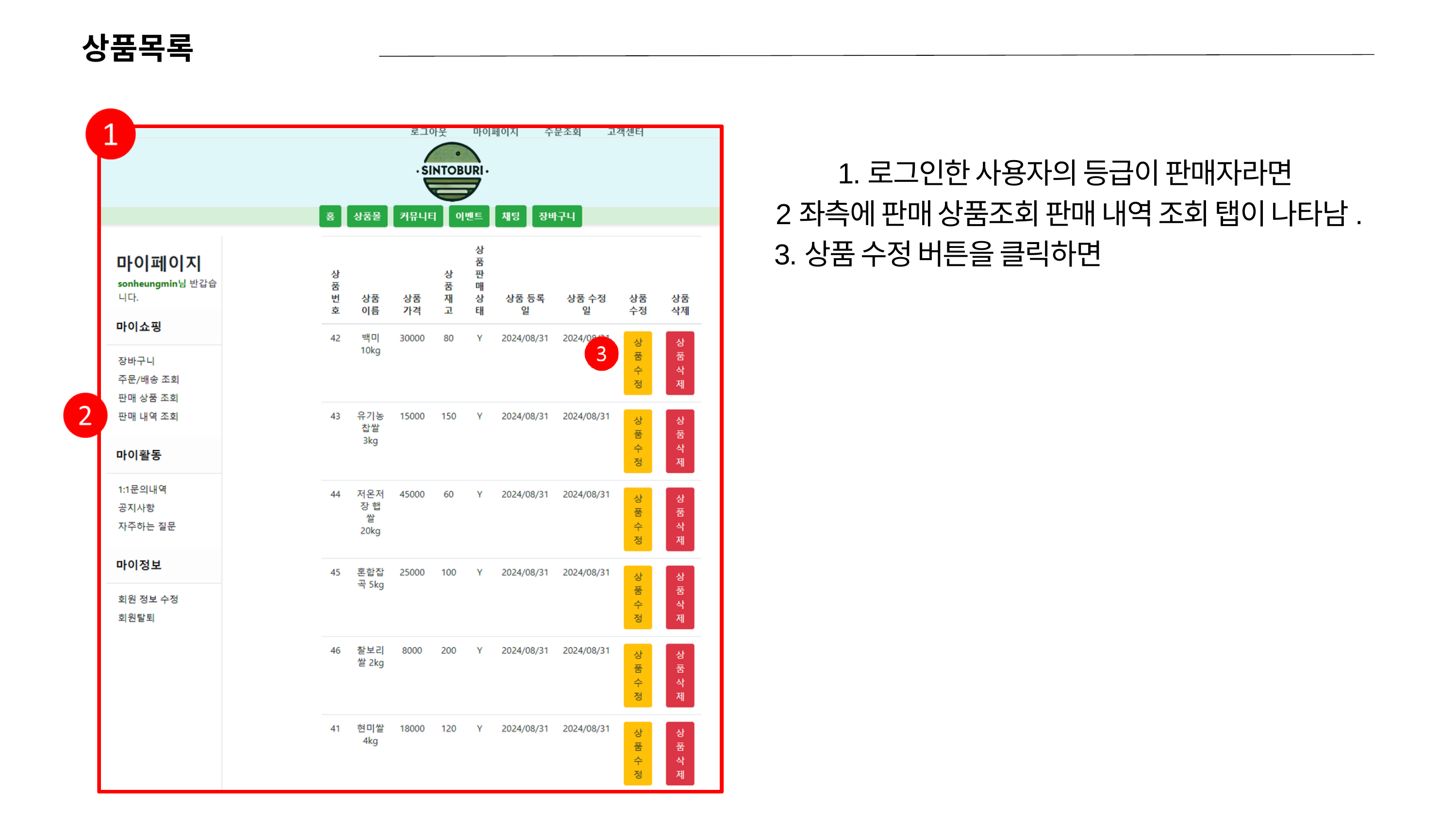

상품목록

1.로그인한 사용자의 등급이 판매자라면
2좌측에 판매 상품조회 판매 내역 조회 탭이 나타남.
3.상품 수정 버튼을 클릭하면